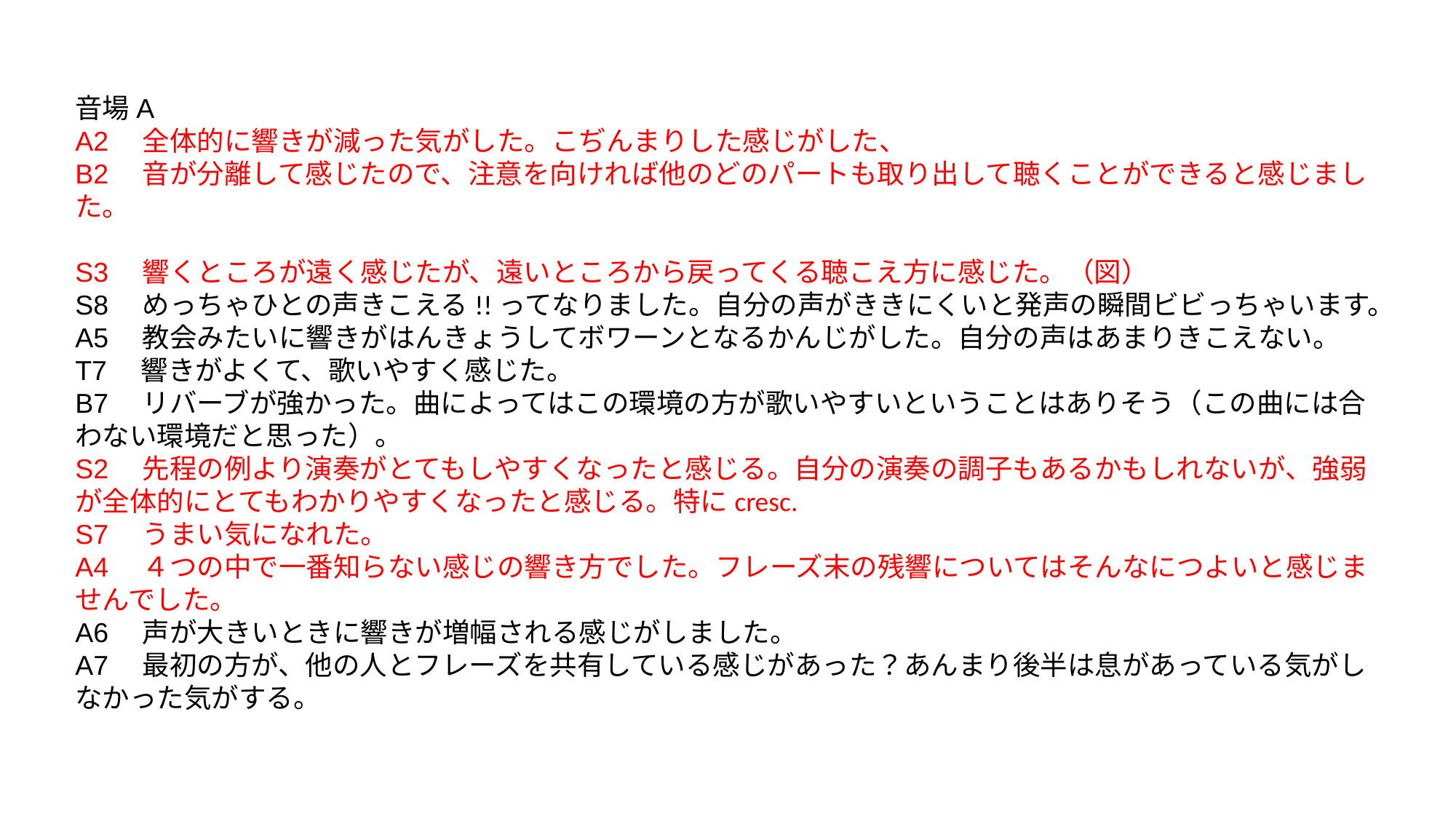

音場A
A2　全体的に響きが減った気がした。こぢんまりした感じがした、
B2　音が分離して感じたので、注意を向ければ他のどのパートも取り出して聴くことができると感じました。

S3　響くところが遠く感じたが、遠いところから戻ってくる聴こえ方に感じた。（図）
S8　めっちゃひとの声きこえる!!ってなりました。自分の声がききにくいと発声の瞬間ビビっちゃいます。
A5　教会みたいに響きがはんきょうしてボワーンとなるかんじがした。自分の声はあまりきこえない。
T7　響きがよくて、歌いやすく感じた。
B7　リバーブが強かった。曲によってはこの環境の方が歌いやすいということはありそう（この曲には合わない環境だと思った）。
S2　先程の例より演奏がとてもしやすくなったと感じる。自分の演奏の調子もあるかもしれないが、強弱が全体的にとてもわかりやすくなったと感じる。特にcresc.
S7　うまい気になれた。
A4　４つの中で一番知らない感じの響き方でした。フレーズ末の残響についてはそんなにつよいと感じませんでした。
A6　声が大きいときに響きが増幅される感じがしました。
A7　最初の方が、他の人とフレーズを共有している感じがあった？あんまり後半は息があっている気がしなかった気がする。